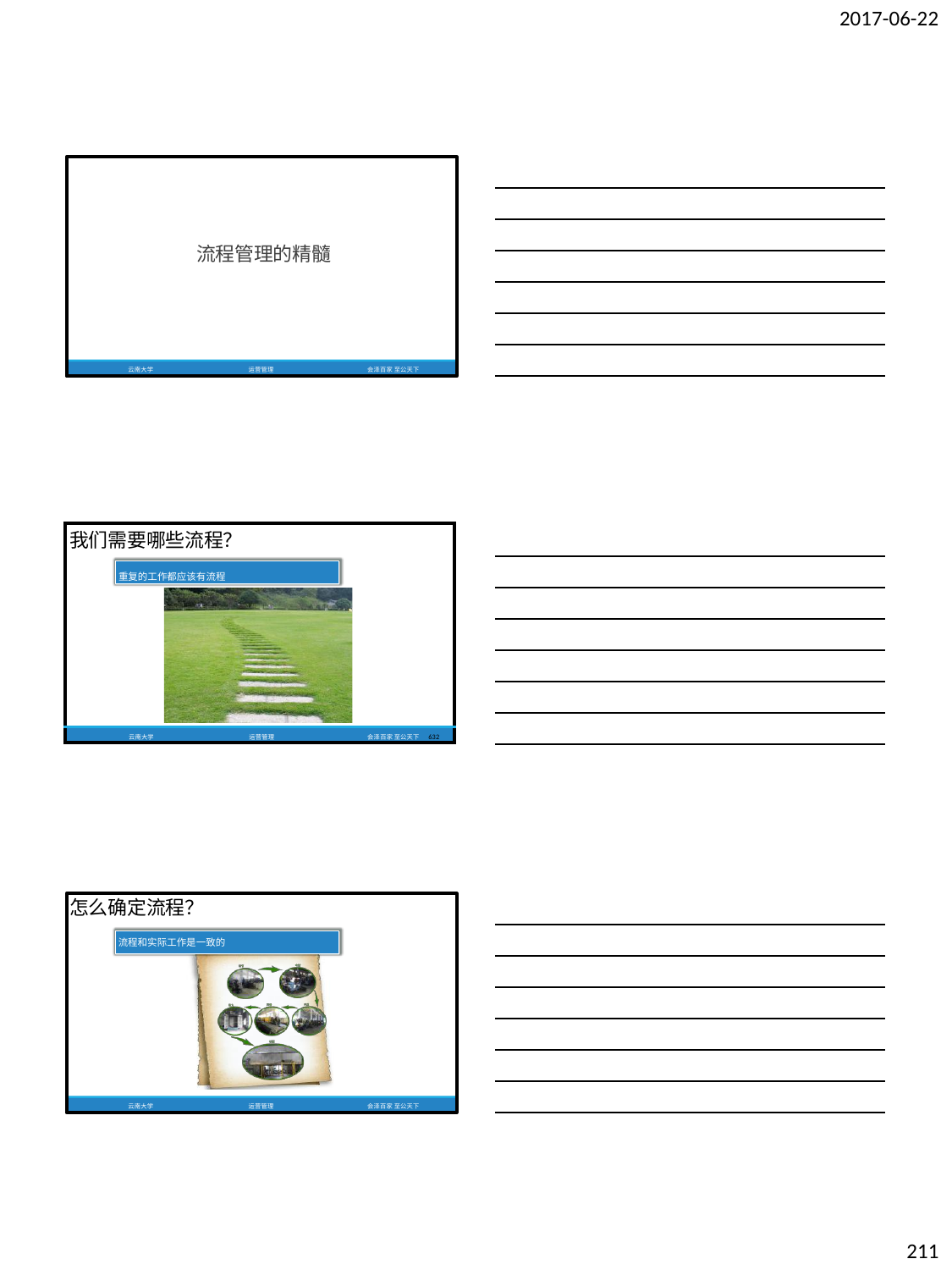

2017-06-22

流程管理的精髓

云南大学
运营管理
会泽百家 至公天下

| 我们需要哪些流程？ 重复的工作都应该有流程 |  |  |  |
| --- | --- | --- | --- |
| 云南大学 | 运营管理 | 会泽百家 至公天下 | 632 |

怎么确定流程？

流程和实际工作是一致的

云南大学
运营管理
会泽百家 至公天下

211